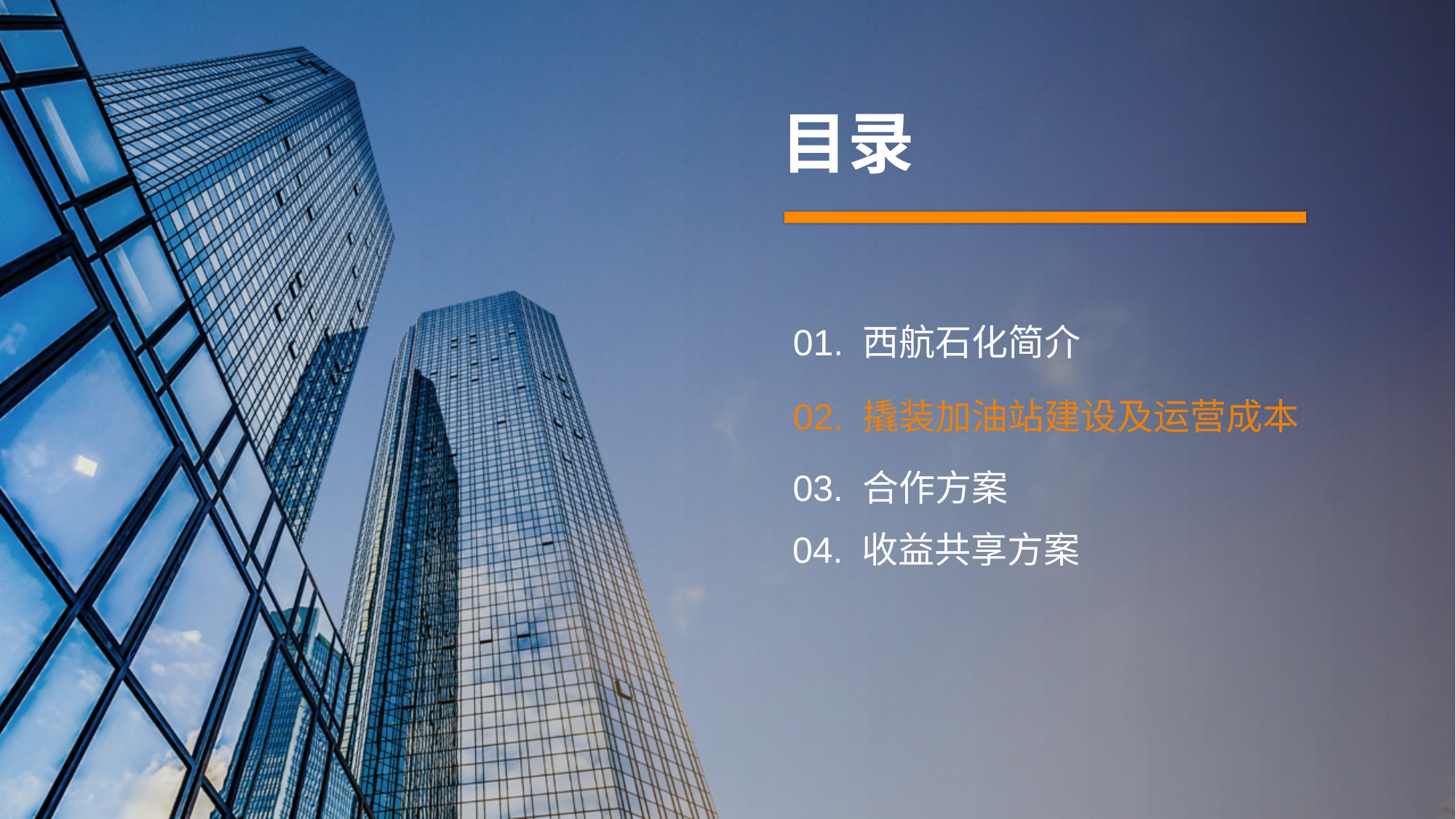

目录

01. 西航石化简介
02. 撬装加油站建设及运营成本
03. 合作方案
04. 收益共享方案